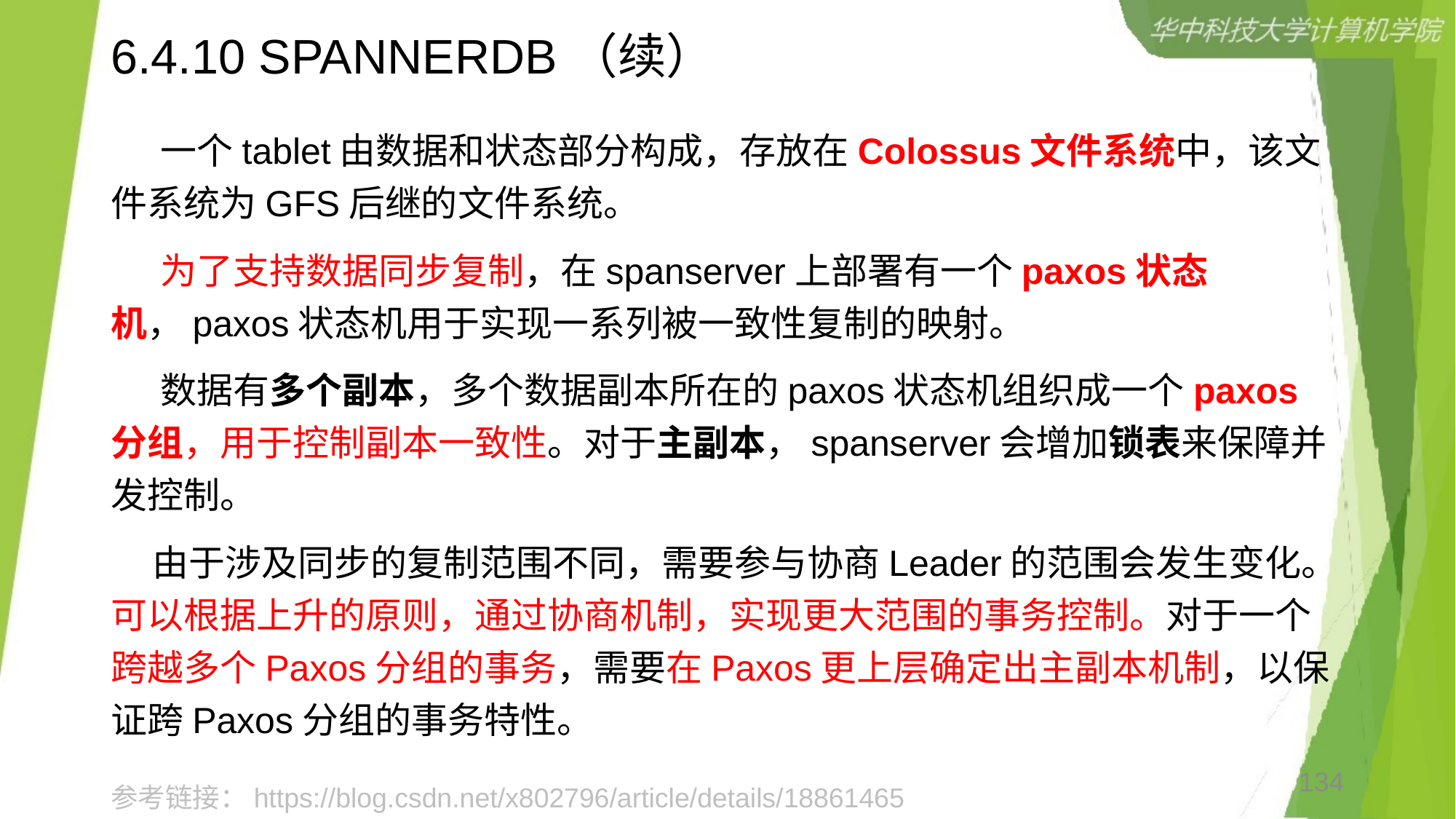

# 6.4.10 SPANNERDB（续）
     一个tablet由数据和状态部分构成，存放在Colossus文件系统中，该文件系统为GFS后继的文件系统。
     为了支持数据同步复制，在spanserver上部署有一个paxos状态机，paxos状态机用于实现一系列被一致性复制的映射。
     数据有多个副本，多个数据副本所在的paxos状态机组织成一个paxos 分组，用于控制副本一致性。对于主副本，spanserver会增加锁表来保障并发控制。
    由于涉及同步的复制范围不同，需要参与协商Leader的范围会发生变化。可以根据上升的原则，通过协商机制，实现更大范围的事务控制。对于一个跨越多个Paxos分组的事务，需要在Paxos更上层确定出主副本机制，以保证跨Paxos分组的事务特性。

134
参考链接：https://blog.csdn.net/x802796/article/details/18861465